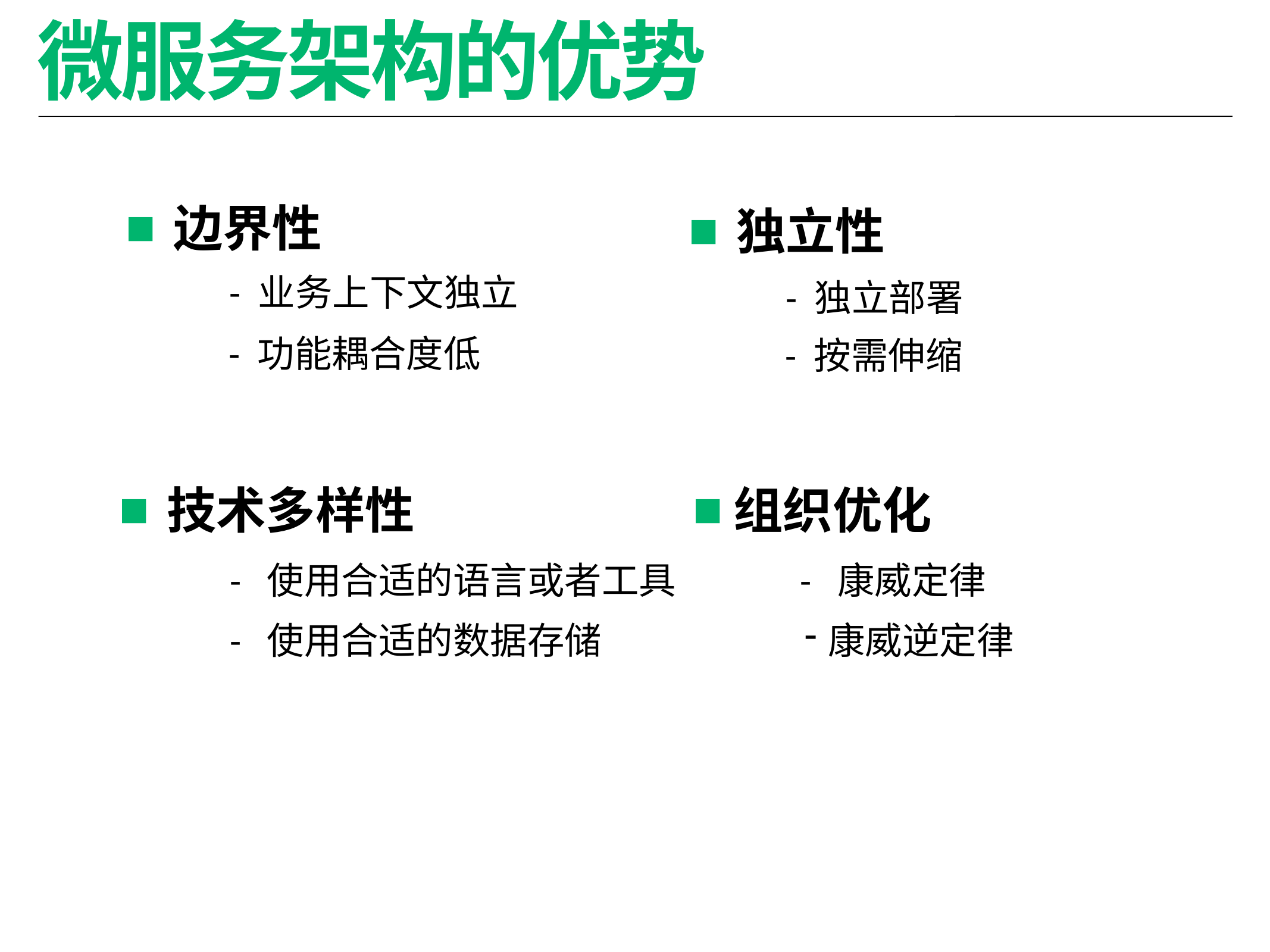

# 微服务架构的优势
边界性
- 业务上下文独立
- 功能耦合度低
独立性
- 独立部署
- 按需伸缩
技术多样性
-  使用合适的语言或者工具
-  使用合适的数据存储
组织优化
-  康威定律
康威逆定律
66